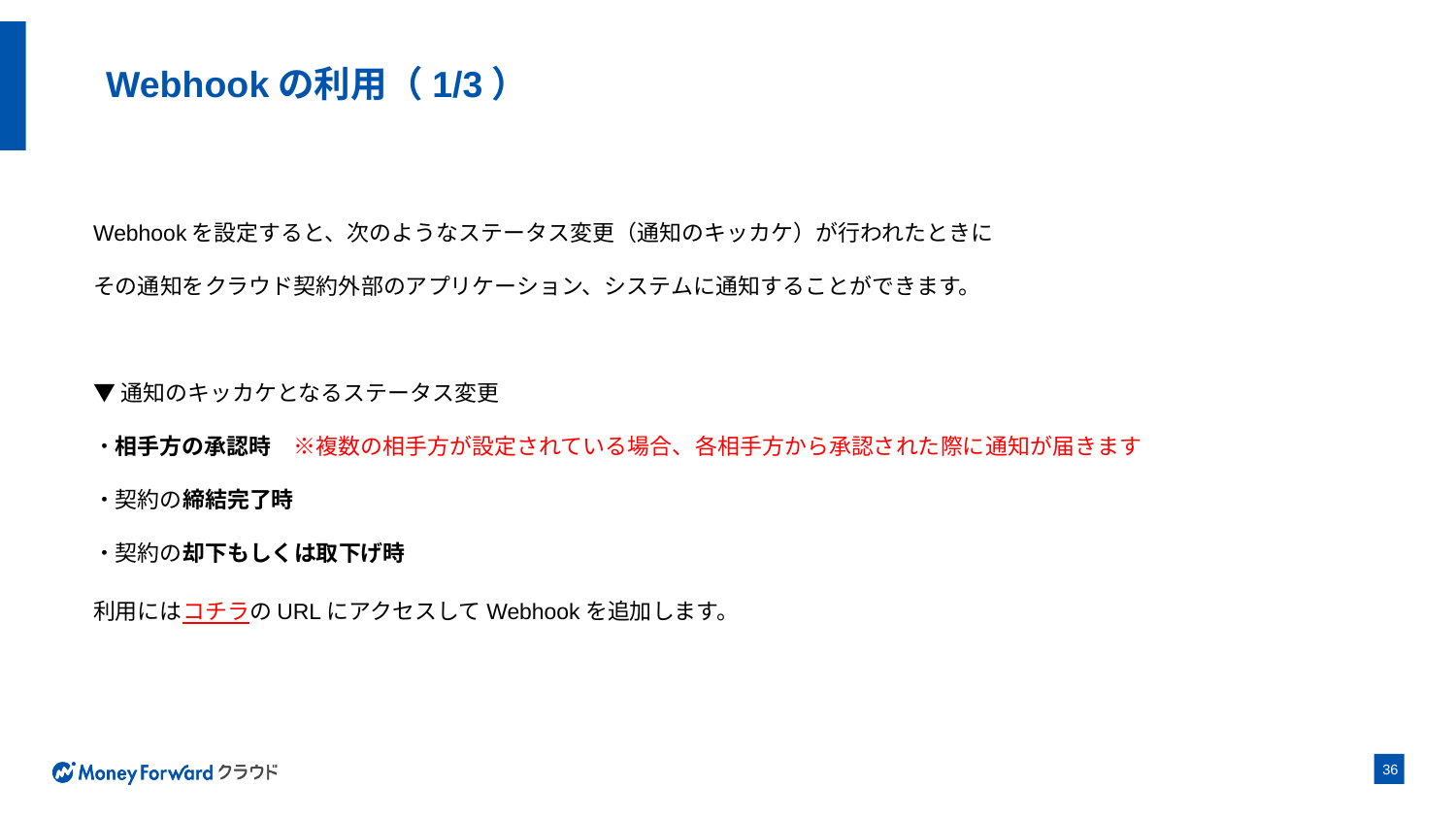

# Webhookの利用（1/3）
Webhookを設定すると、次のようなステータス変更（通知のキッカケ）が行われたときに
その通知をクラウド契約外部のアプリケーション、システムに通知することができます。

▼通知のキッカケとなるステータス変更
・相手方の承認時　※複数の相手方が設定されている場合、各相手方から承認された際に通知が届きます
・契約の締結完了時
・契約の却下もしくは取下げ時
利用にはコチラのURLにアクセスしてWebhookを追加します。
36